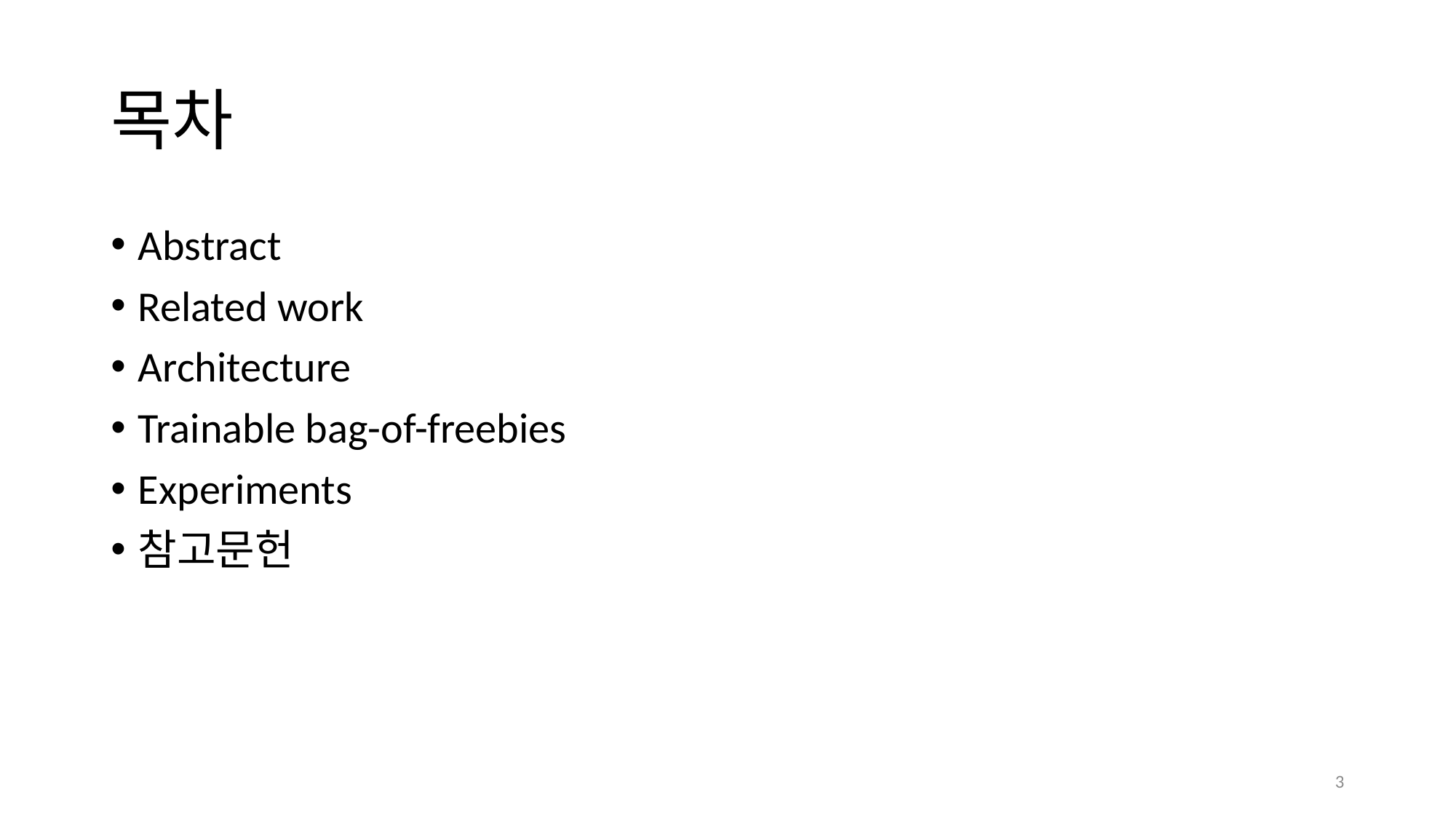

# 목차
Abstract
Related work
Architecture
Trainable bag-of-freebies
Experiments
참고문헌
3